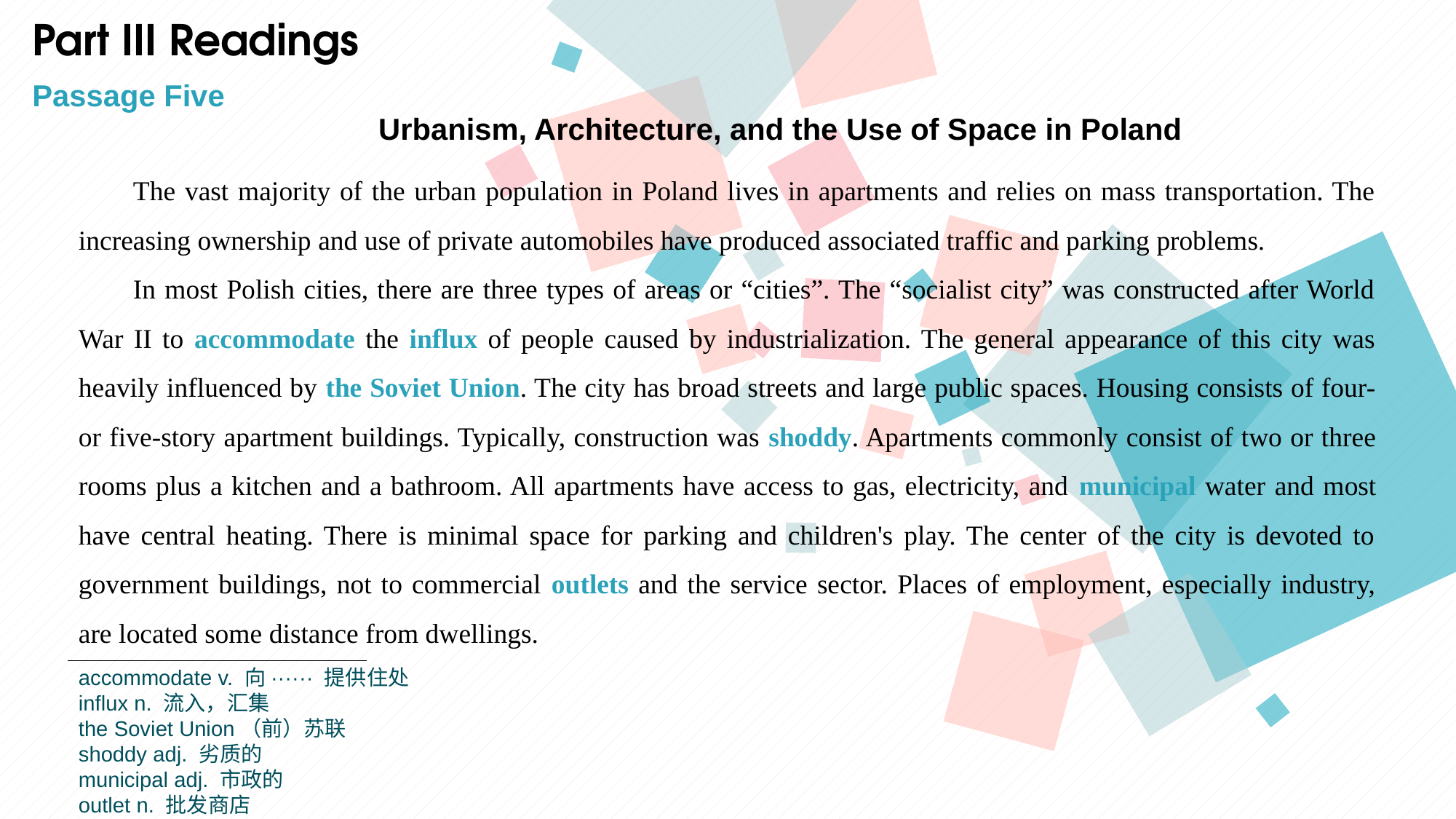

Part III Readings
Passage Five

Urbanism, Architecture, and the Use of Space in Poland
The vast majority of the urban population in Poland lives in apartments and relies on mass transportation. The increasing ownership and use of private automobiles have produced associated traffic and parking problems.
In most Polish cities, there are three types of areas or “cities”. The “socialist city” was constructed after World War II to accommodate the influx of people caused by industrialization. The general appearance of this city was heavily influenced by the Soviet Union. The city has broad streets and large public spaces. Housing consists of four- or five-story apartment buildings. Typically, construction was shoddy. Apartments commonly consist of two or three rooms plus a kitchen and a bathroom. All apartments have access to gas, electricity, and municipal water and most have central heating. There is minimal space for parking and children's play. The center of the city is devoted to government buildings, not to commercial outlets and the service sector. Places of employment, especially industry, are located some distance from dwellings.
accommodate v. 向······ 提供住处
influx n. 流入，汇集
the Soviet Union（前）苏联
shoddy adj. 劣质的
municipal adj. 市政的
outlet n. 批发商店